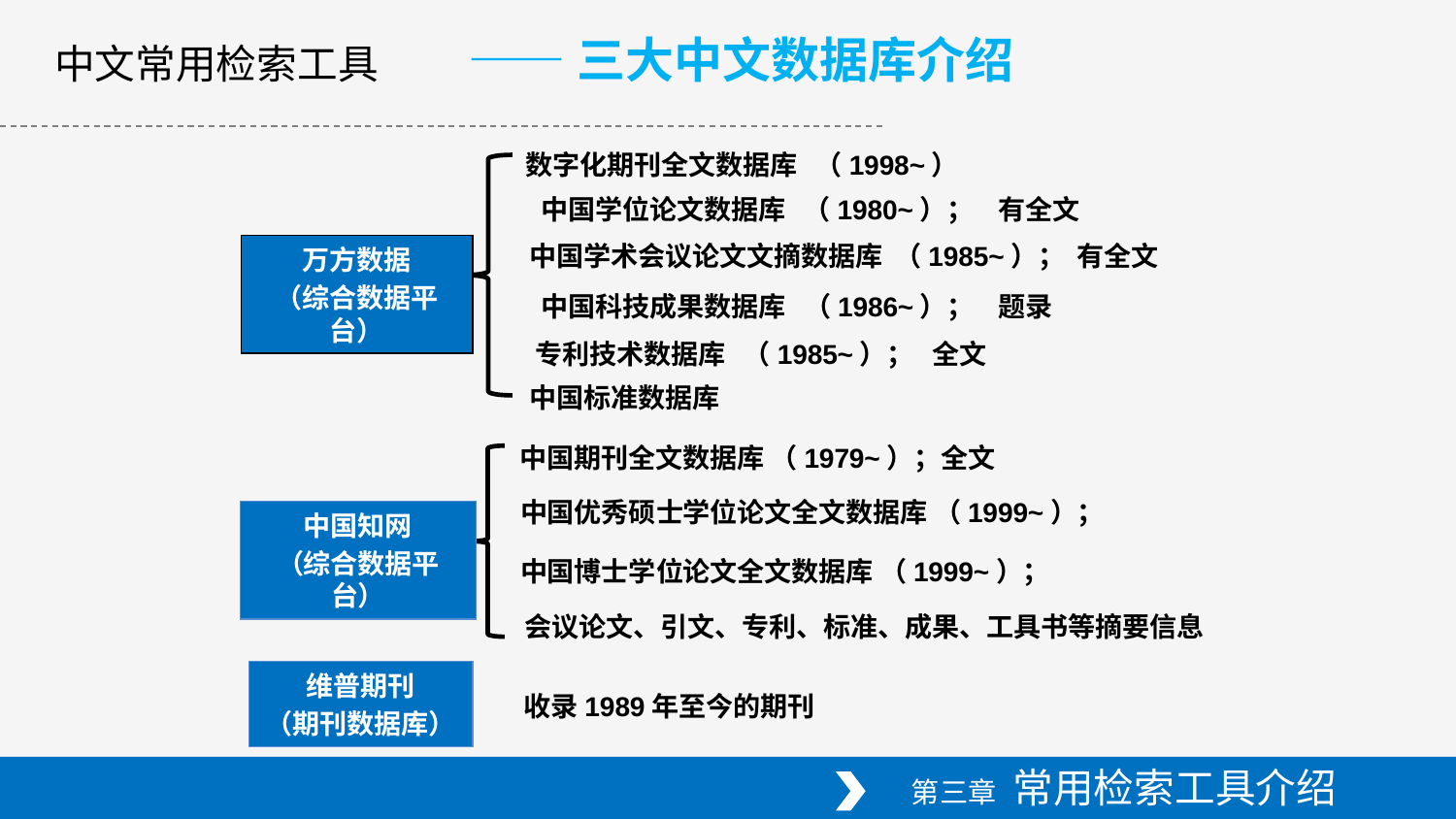

——三大中文数据库介绍
中文常用检索工具
数字化期刊全文数据库   （1998~）

中国学位论文数据库   （1980~）；    有全文
中国学术会议论文文摘数据库  （1985~）；  有全文
万方数据
（综合数据平台）
中国科技成果数据库   （1986~）；    题录
专利技术数据库   （1985~）；   全文
 中国标准数据库
中国期刊全文数据库 （1979~）；全文

中国优秀硕士学位论文全文数据库 （1999~）；
中国知网
（综合数据平台）
中国博士学位论文全文数据库 （1999~）；
会议论文、引文、专利、标准、成果、工具书等摘要信息
维普期刊
（期刊数据库）
收录1989年至今的期刊